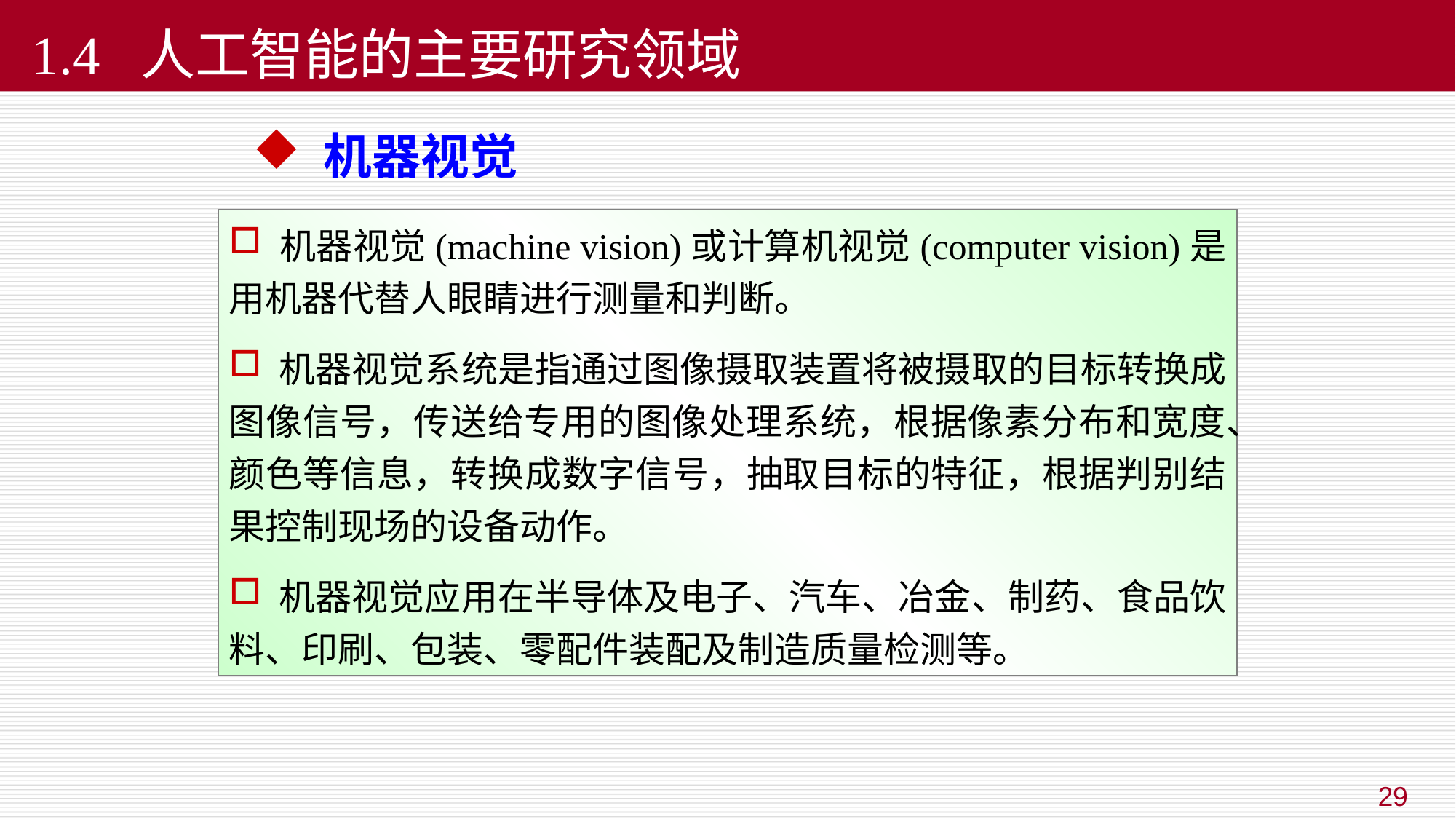

# 1.4  人工智能的主要研究领域
 机器视觉

 机器视觉(machine vision)或计算机视觉(computer vision)是用机器代替人眼睛进行测量和判断。
 机器视觉系统是指通过图像摄取装置将被摄取的目标转换成图像信号，传送给专用的图像处理系统，根据像素分布和宽度、颜色等信息，转换成数字信号，抽取目标的特征，根据判别结果控制现场的设备动作。
 机器视觉应用在半导体及电子、汽车、冶金、制药、食品饮料、印刷、包装、零配件装配及制造质量检测等。
29